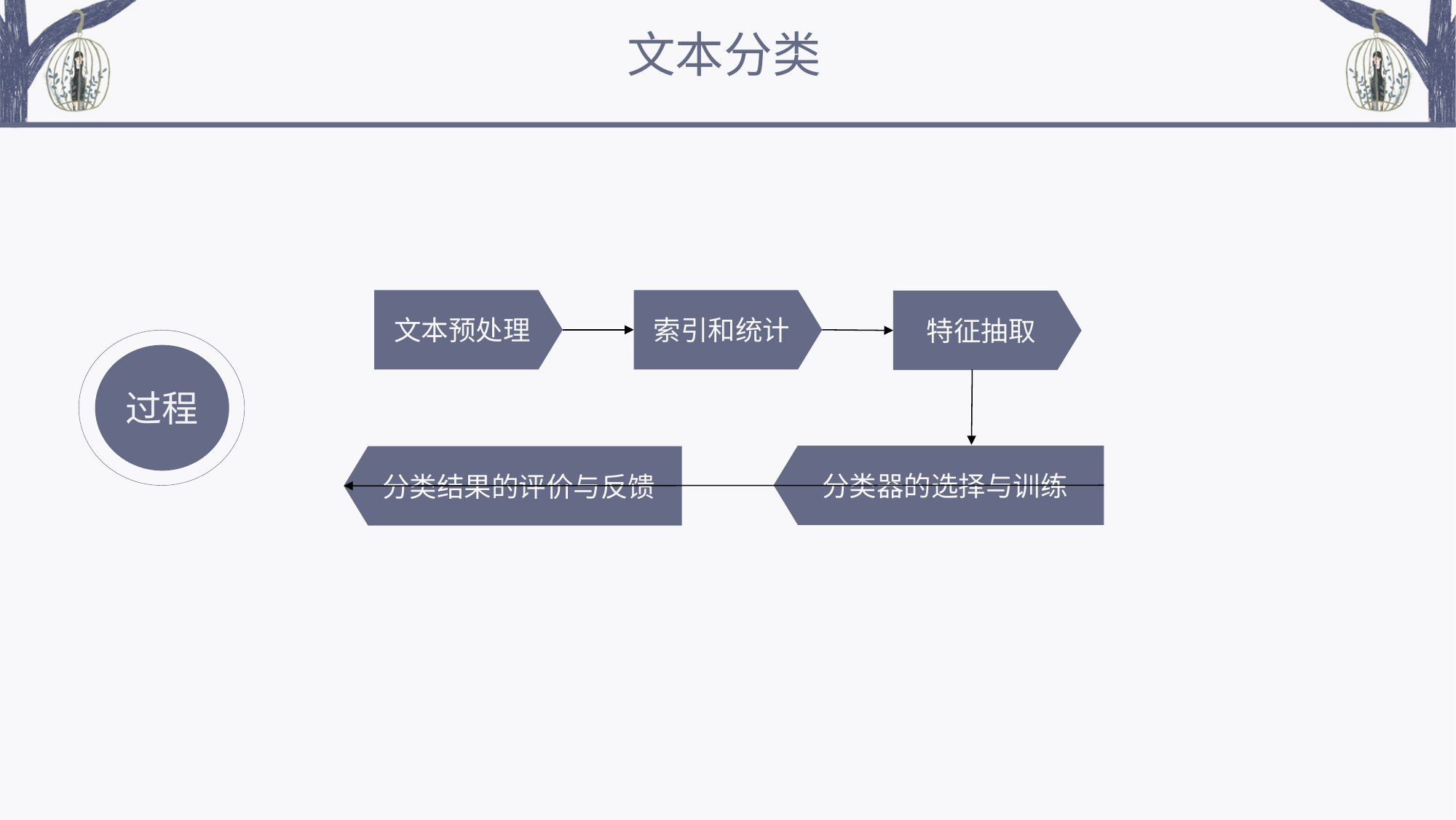

文本分类

文本预处理
索引和统计
特征抽取
分类器的选择与训练
分类结果的评价与反馈

过程